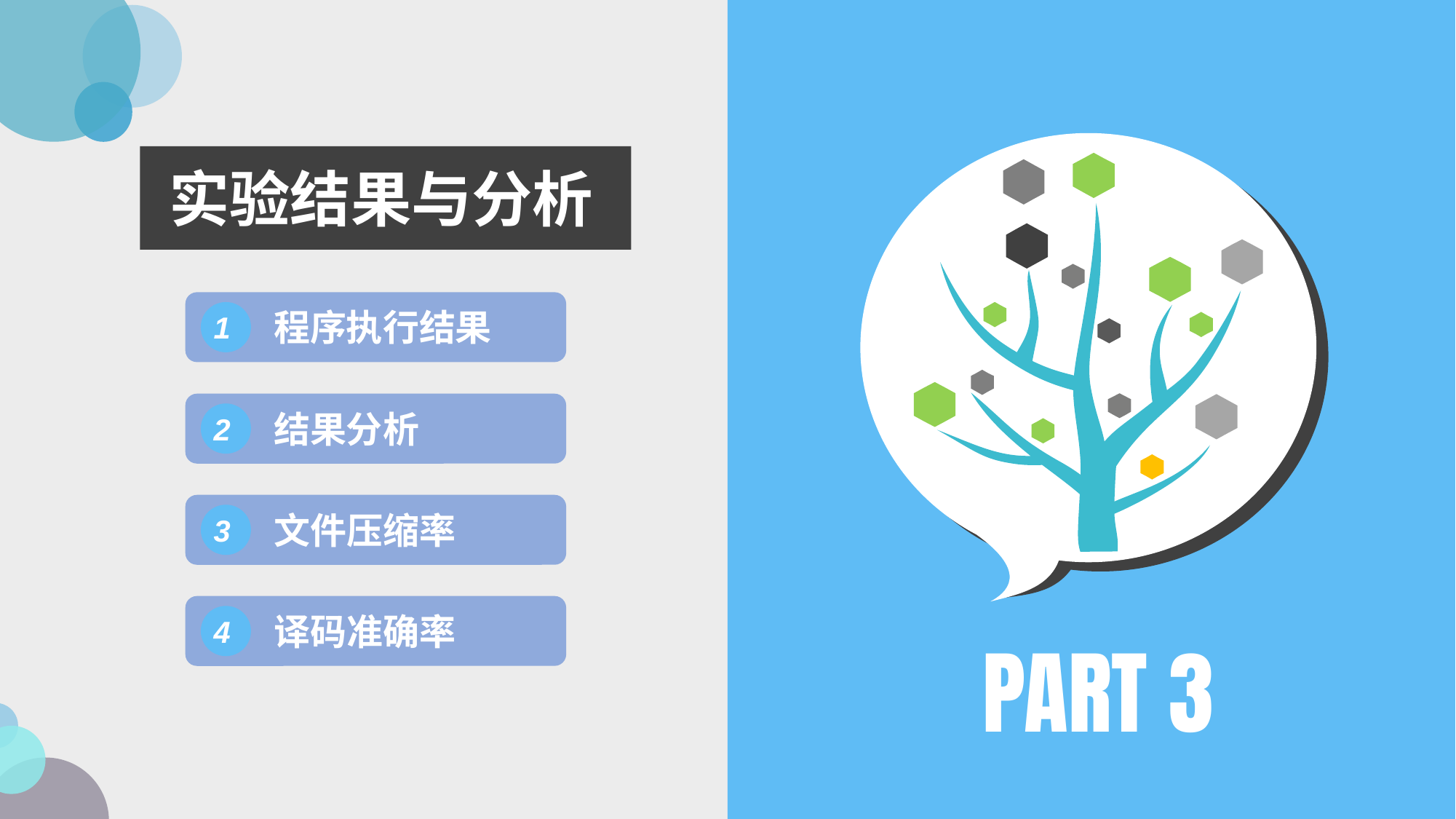

实验结果与分析

程序执行结果

1

结果分析

2

文件压缩率

3

译码准确率

4
PART 3